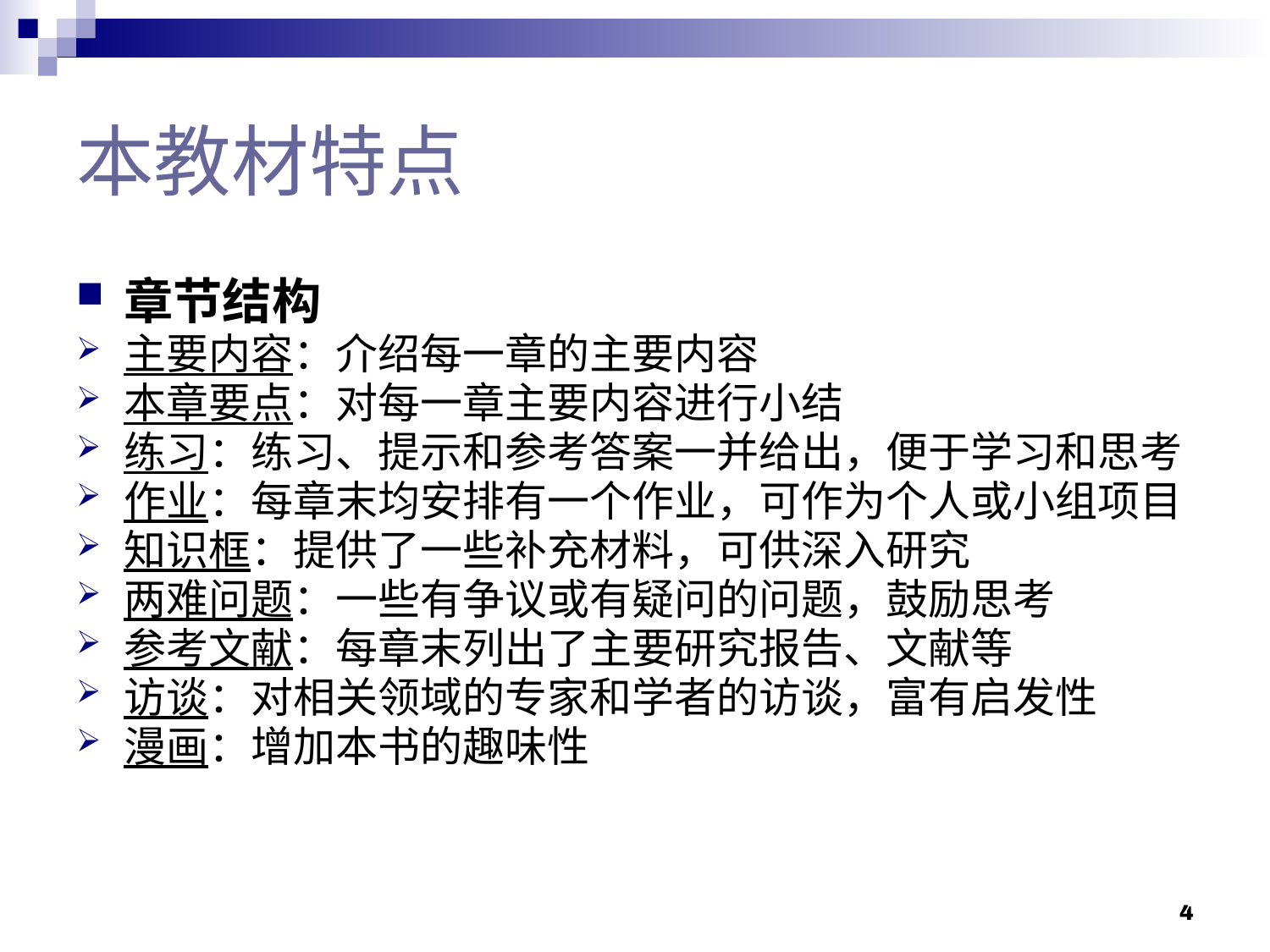

# 本教材特点
章节结构
主要内容：介绍每一章的主要内容
本章要点：对每一章主要内容进行小结
练习：练习、提示和参考答案一并给出，便于学习和思考
作业：每章末均安排有一个作业，可作为个人或小组项目
知识框：提供了一些补充材料，可供深入研究
两难问题：一些有争议或有疑问的问题，鼓励思考
参考文献：每章末列出了主要研究报告、文献等
访谈：对相关领域的专家和学者的访谈，富有启发性
漫画：增加本书的趣味性

4